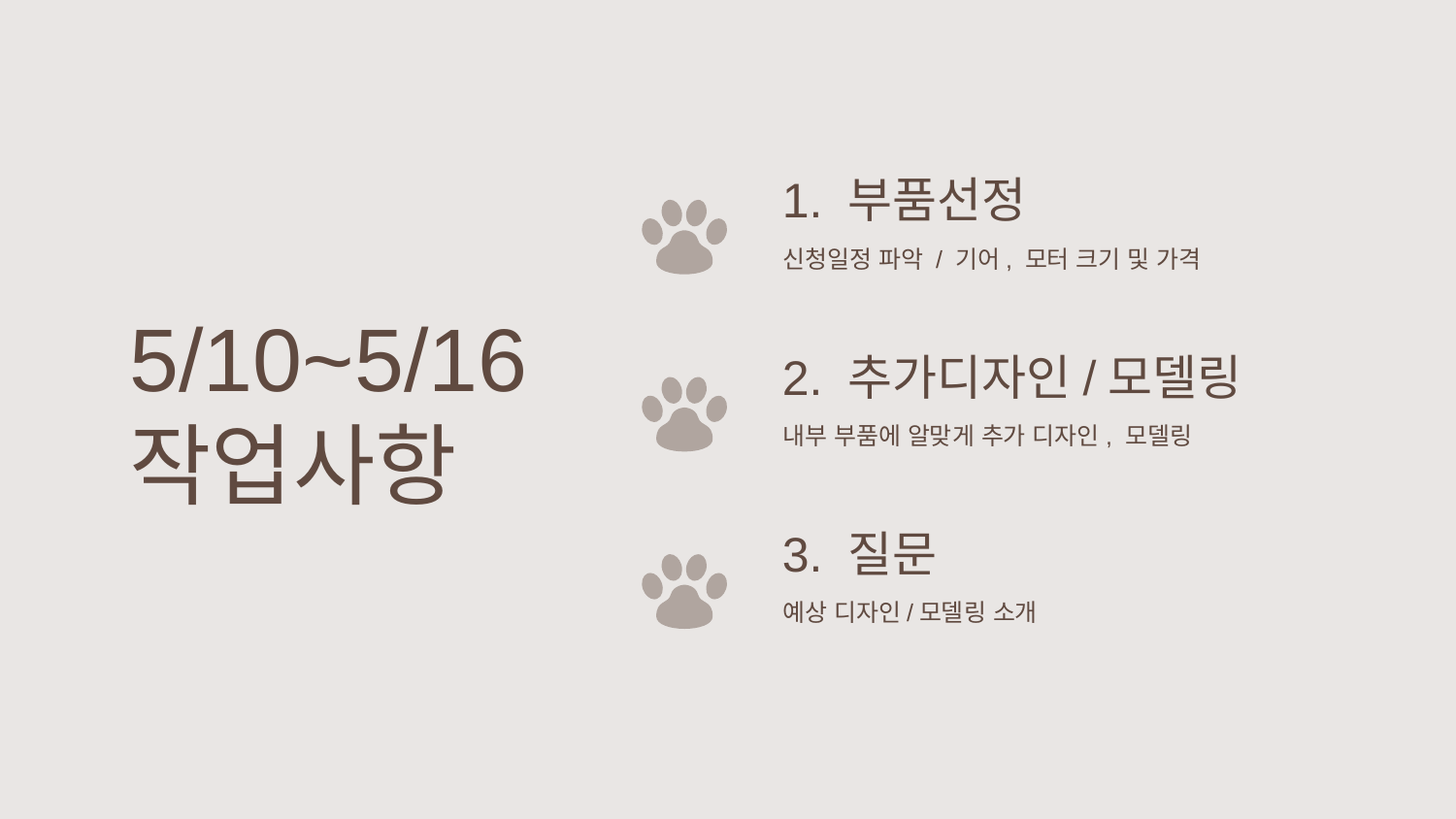

1. 부품선정

신청일정 파악 / 기어, 모터 크기 및 가격
# 5/10~5/16 작업사항
2. 추가디자인/모델링

내부 부품에 알맞게 추가 디자인, 모델링
3. 질문

예상 디자인/모델링 소개